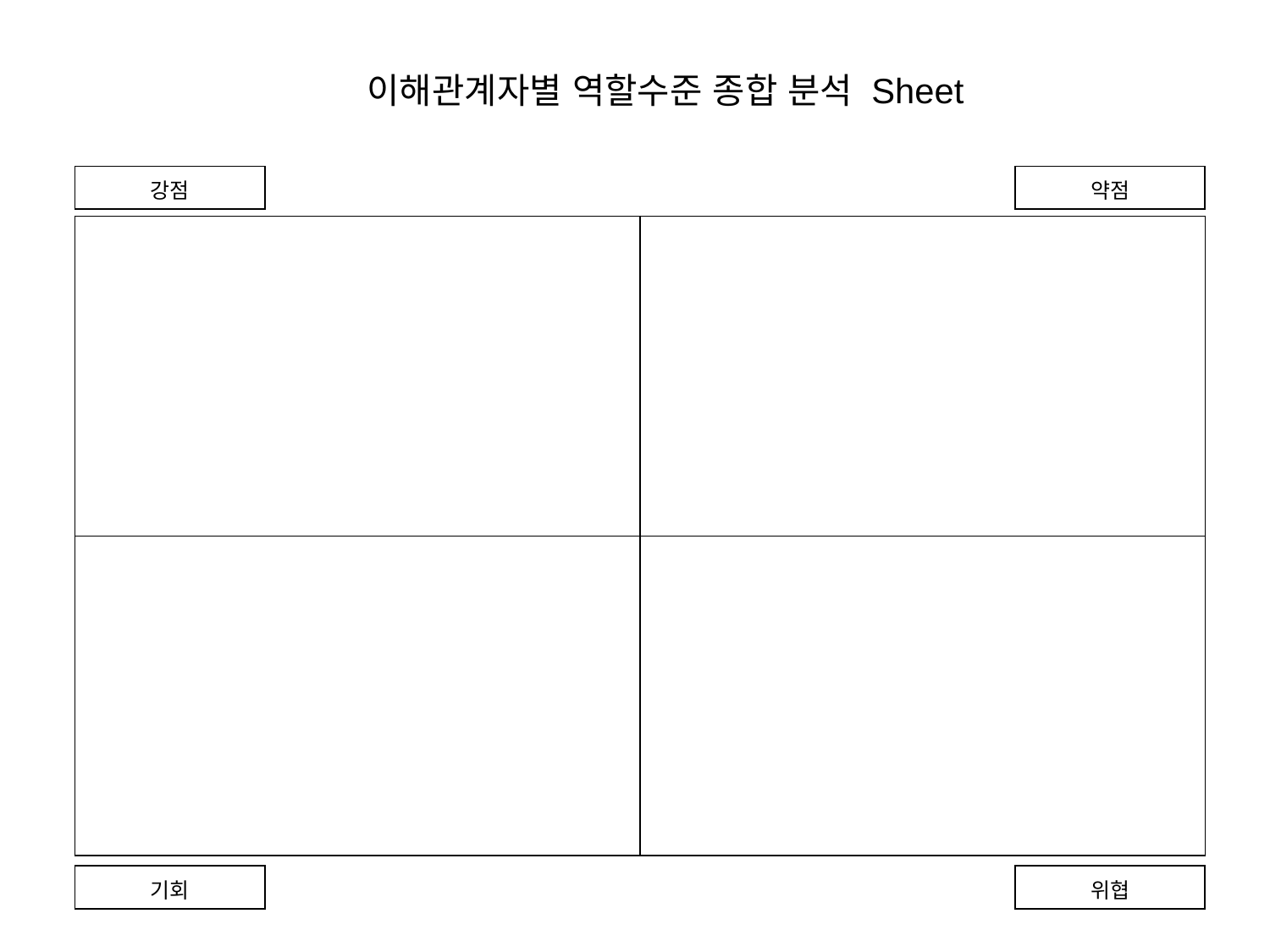

이해관계자별 역할수준 종합 분석 Sheet
강점
약점
|  |  |
| --- | --- |
|  |  |
기회
위협